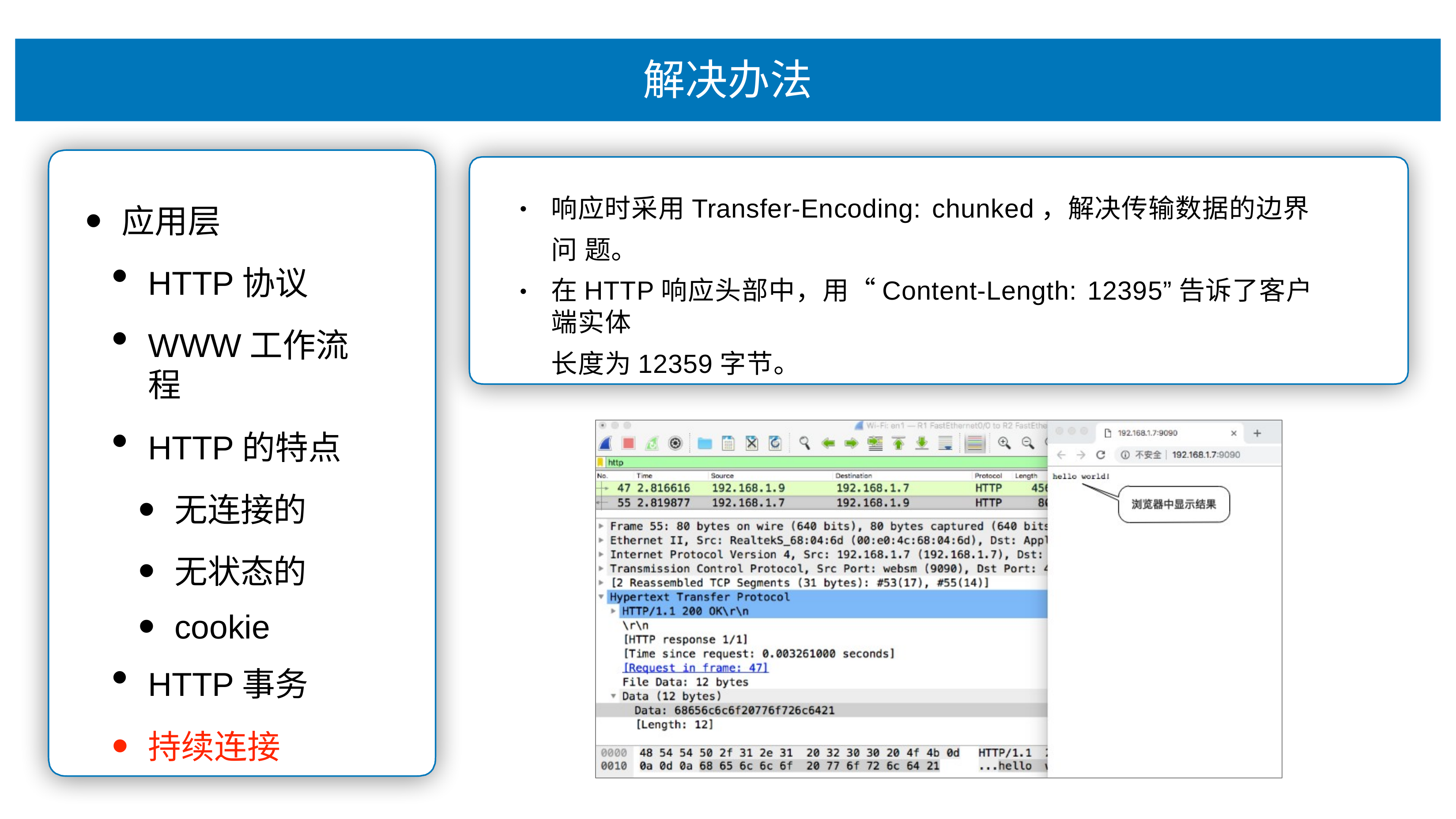

# 解决办法

响应时采⽤Transfer-Encoding: chunked，解决传输数据的边界问 题。
在HTTP响应头部中，⽤“Content-Length: 12395”告诉了客户端实体
⻓度为12359字节。
应⽤层
HTTP协议
WWW⼯作流程
HTTP的特点
⽆连接的
⽆状态的
cookie
HTTP事务
持续连接
•
•